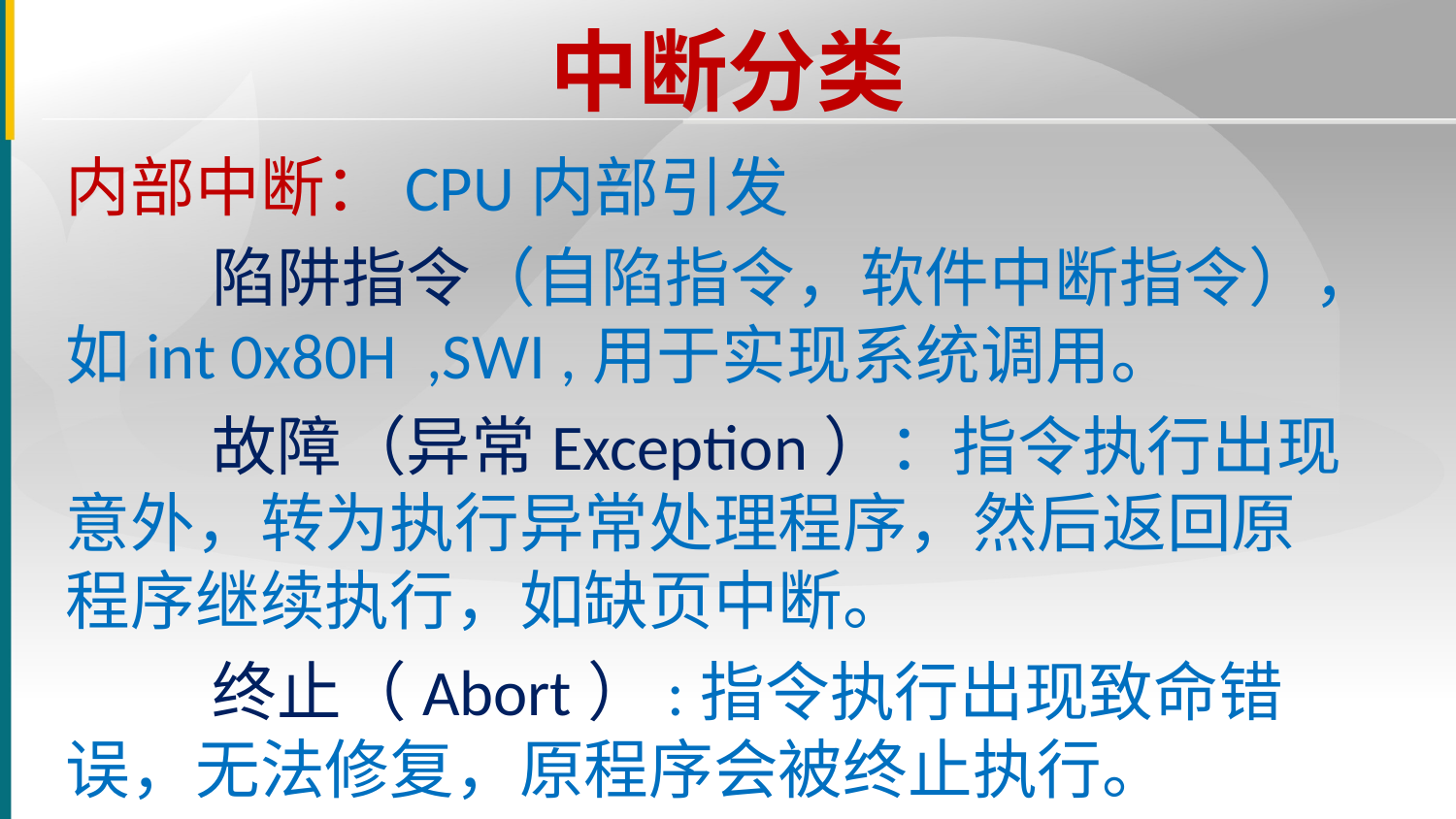

# 中断分类
内部中断：CPU内部引发
         陷阱指令（自陷指令，软件中断指令），如int 0x80H  ,SWI ,用于实现系统调用。
         故障（异常Exception）：指令执行出现意外，转为执行异常处理程序，然后返回原程序继续执行，如缺页中断。
         终止（Abort）:指令执行出现致命错误，无法修复，原程序会被终止执行。